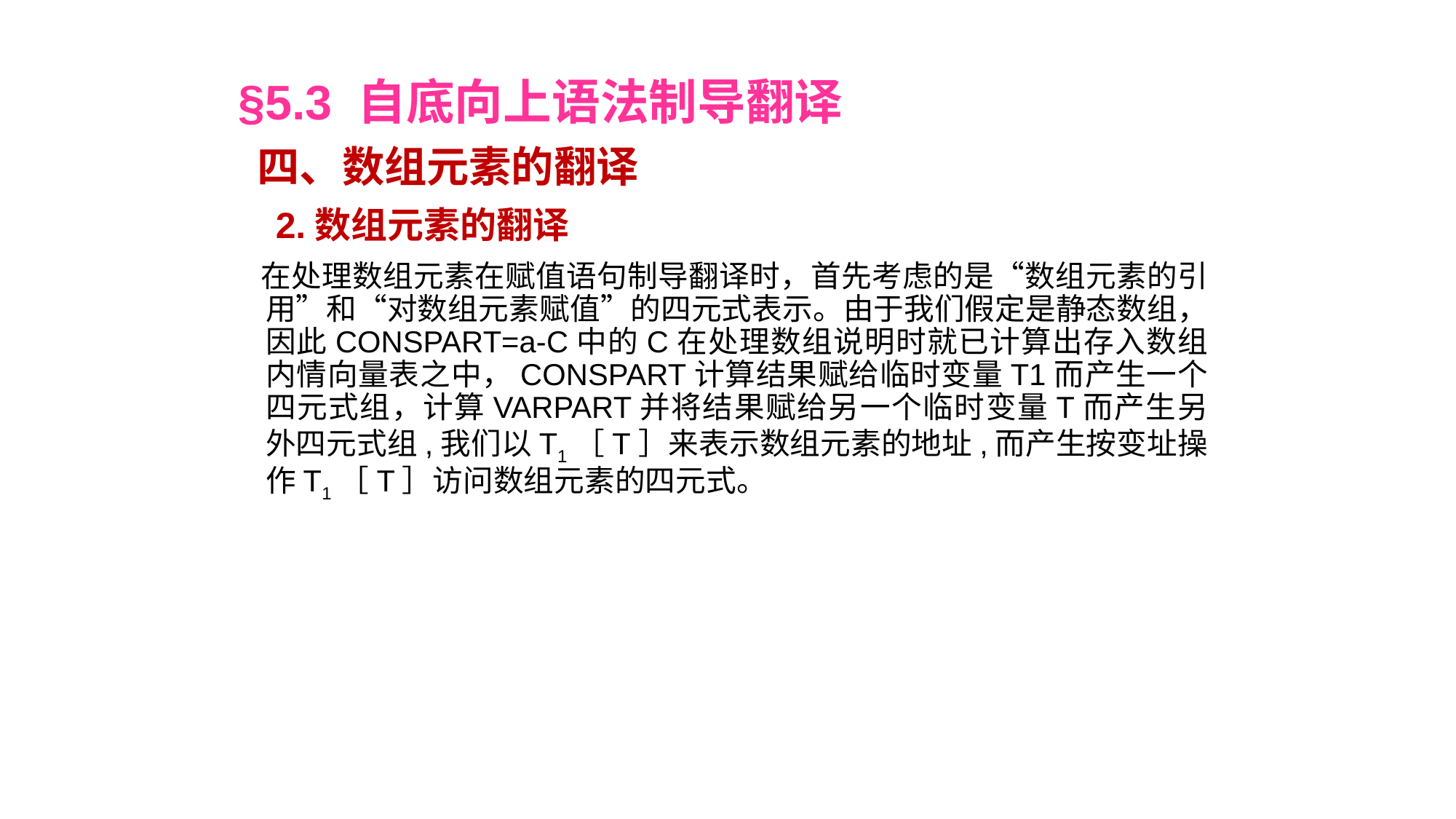

§5.3 自底向上语法制导翻译
  四、数组元素的翻译
     2.数组元素的翻译
   在处理数组元素在赋值语句制导翻译时，首先考虑的是“数组元素的引用”和“对数组元素赋值”的四元式表示。由于我们假定是静态数组，因此CONSPART=a-C中的C在处理数组说明时就已计算出存入数组内情向量表之中，CONSPART计算结果赋给临时变量T1而产生一个四元式组，计算VARPART并将结果赋给另一个临时变量T而产生另外四元式组,我们以T1［T］来表示数组元素的地址,而产生按变址操作T1［T］访问数组元素的四元式。